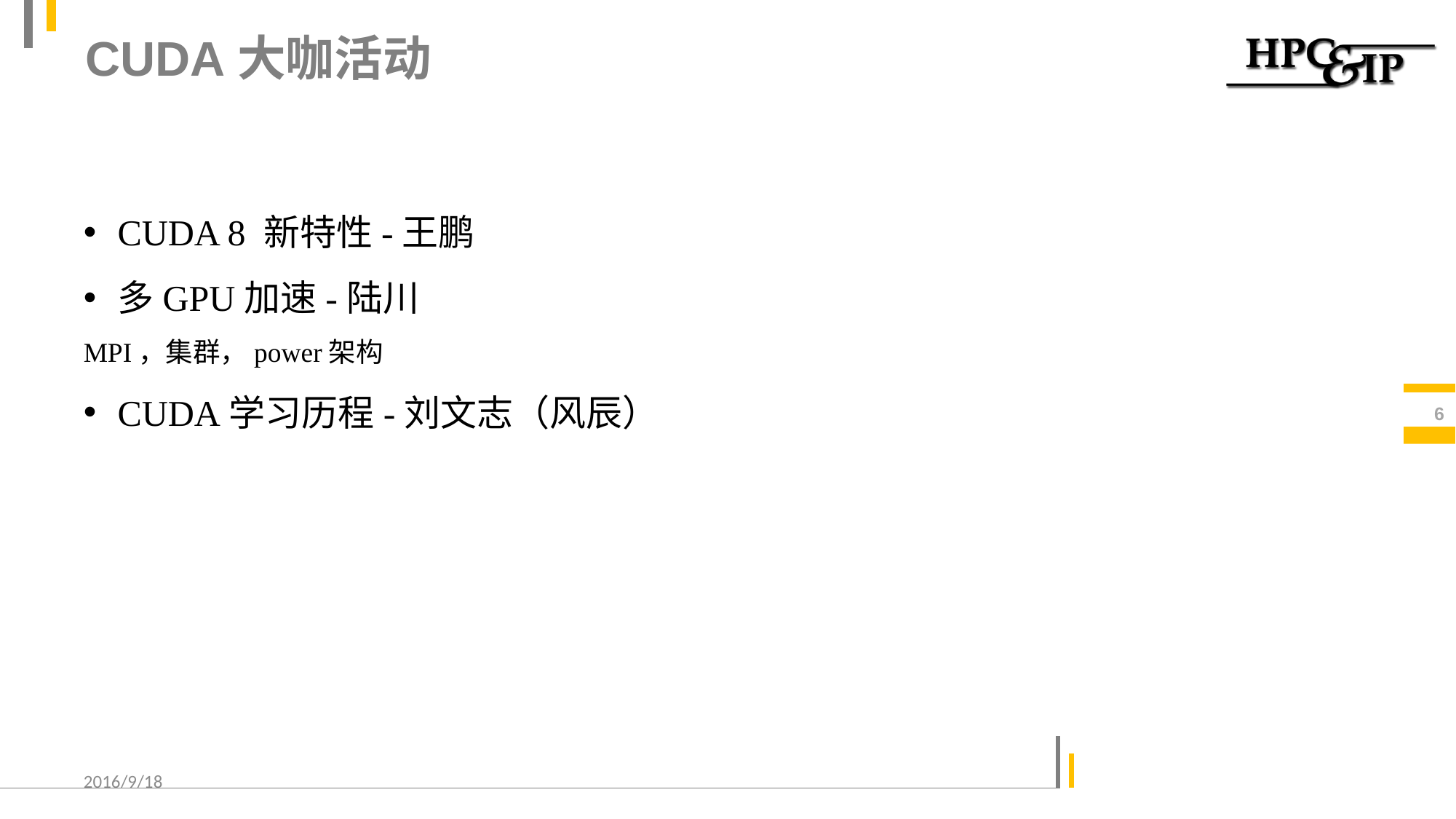

# CUDA大咖活动
CUDA 8 新特性-王鹏
多GPU加速-陆川
MPI，集群，power架构
CUDA学习历程-刘文志（风辰）
6
2016/9/18